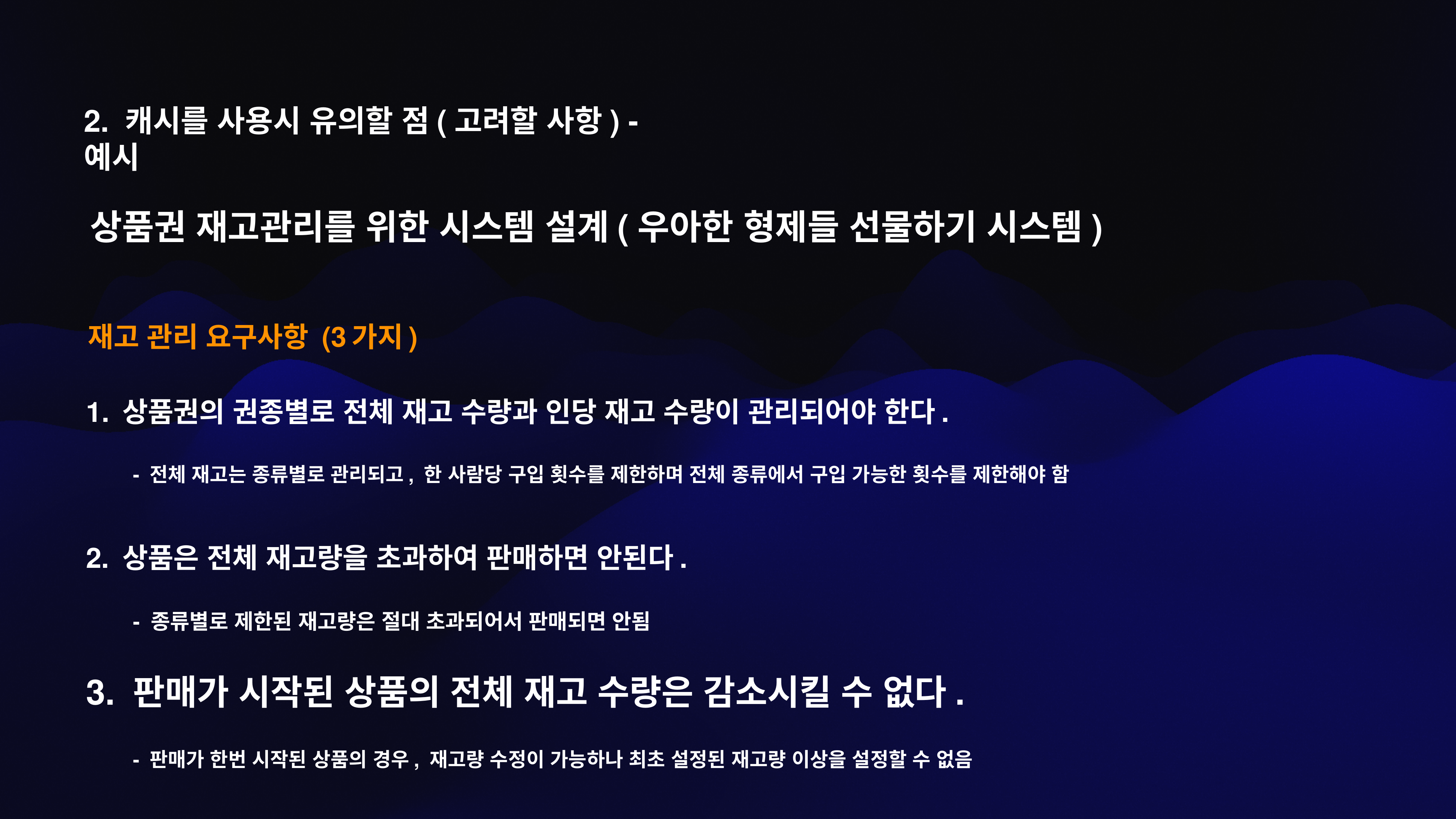

2. 캐시를 사용시 유의할 점(고려할 사항) - 예시
상품권 재고관리를 위한 시스템 설계(우아한 형제들 선물하기 시스템)
재고 관리 요구사항 (3가지)
1. 상품권의 권종별로 전체 재고 수량과 인당 재고 수량이 관리되어야 한다.

- 전체 재고는 종류별로 관리되고, 한 사람당 구입 횟수를 제한하며 전체 종류에서 구입 가능한 횟수를 제한해야 함
2. 상품은 전체 재고량을 초과하여 판매하면 안된다.

- 종류별로 제한된 재고량은 절대 초과되어서 판매되면 안됨
3. 판매가 시작된 상품의 전체 재고 수량은 감소시킬 수 없다.

- 판매가 한번 시작된 상품의 경우, 재고량 수정이 가능하나 최초 설정된 재고량 이상을 설정할 수 없음